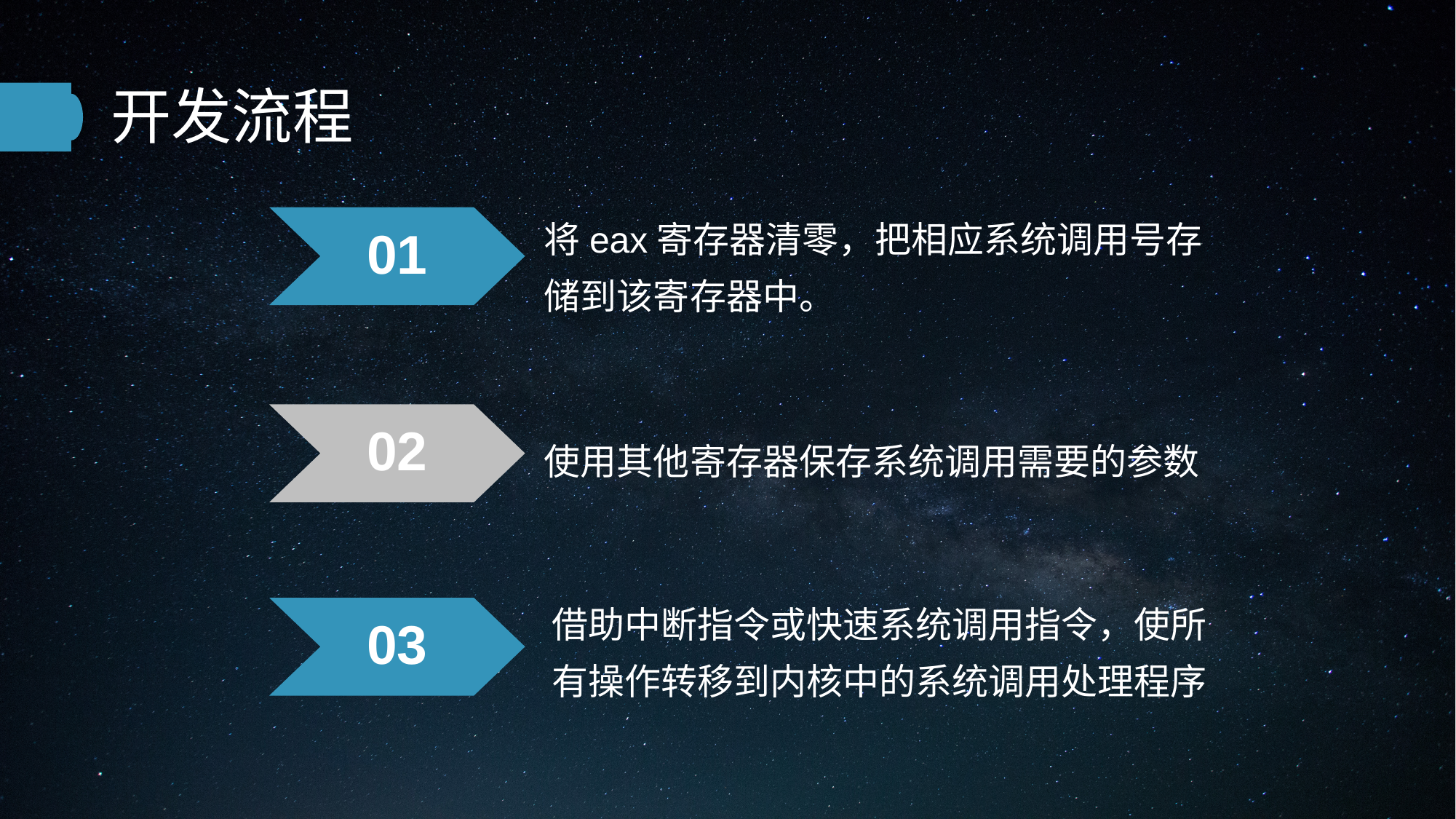

开发流程
将eax寄存器清零，把相应系统调用号存储到该寄存器中。
01
使用其他寄存器保存系统调用需要的参数
02
借助中断指令或快速系统调用指令，使所有操作转移到内核中的系统调用处理程序
03